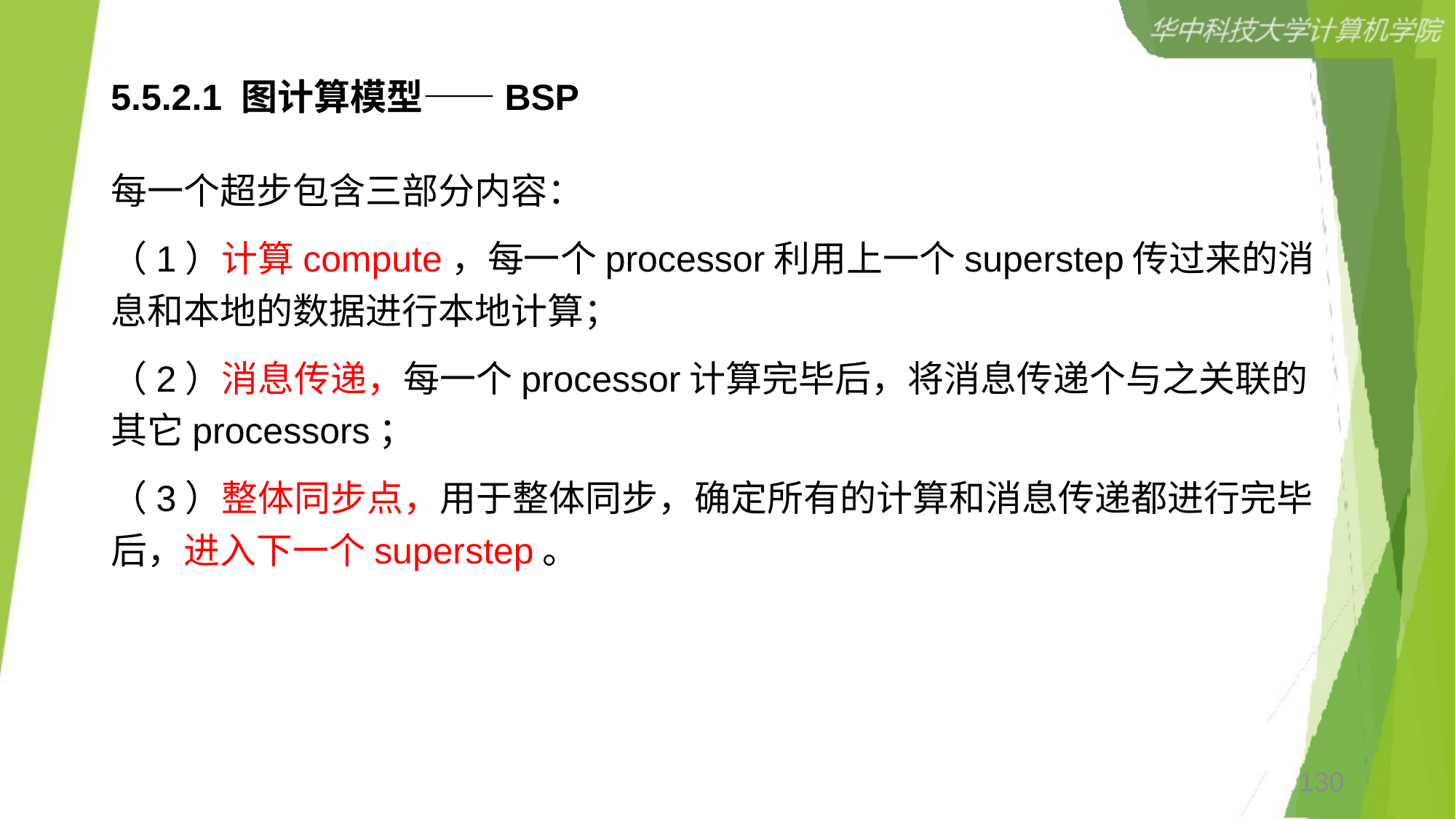

# 5.5.2.1 图计算模型——BSP
每一个超步包含三部分内容：
（1）计算compute，每一个processor利用上一个superstep传过来的消息和本地的数据进行本地计算；
（2）消息传递，每一个processor计算完毕后，将消息传递个与之关联的其它processors；
（3）整体同步点，用于整体同步，确定所有的计算和消息传递都进行完毕后，进入下一个superstep。
130